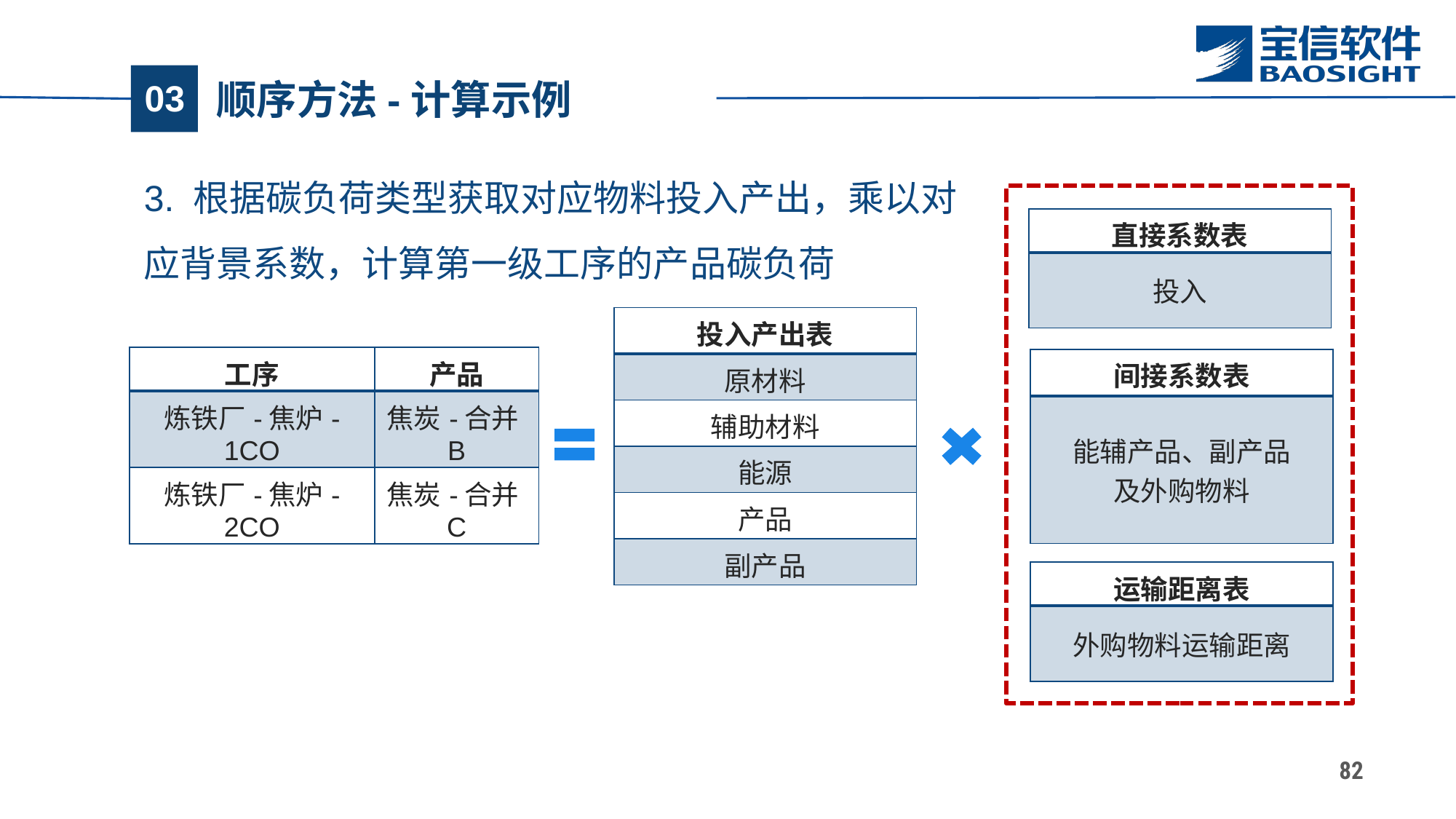

顺序方法-计算示例
03
3. 根据碳负荷类型获取对应物料投入产出，乘以对应背景系数，计算第一级工序的产品碳负荷

| 直接系数表 |
| --- |
| 投入 |
| 投入产出表 |
| --- |
| 原材料 |
| 辅助材料 |
| 能源 |
| 产品 |
| 副产品 |
| 工序 | 产品 |
| --- | --- |
| 炼铁厂-焦炉-1CO | 焦炭-合并B |
| 炼铁厂-焦炉-2CO | 焦炭-合并C |
| 间接系数表 |
| --- |
| 能辅产品、副产品 及外购物料 |

| 运输距离表 |
| --- |
| 外购物料运输距离 |